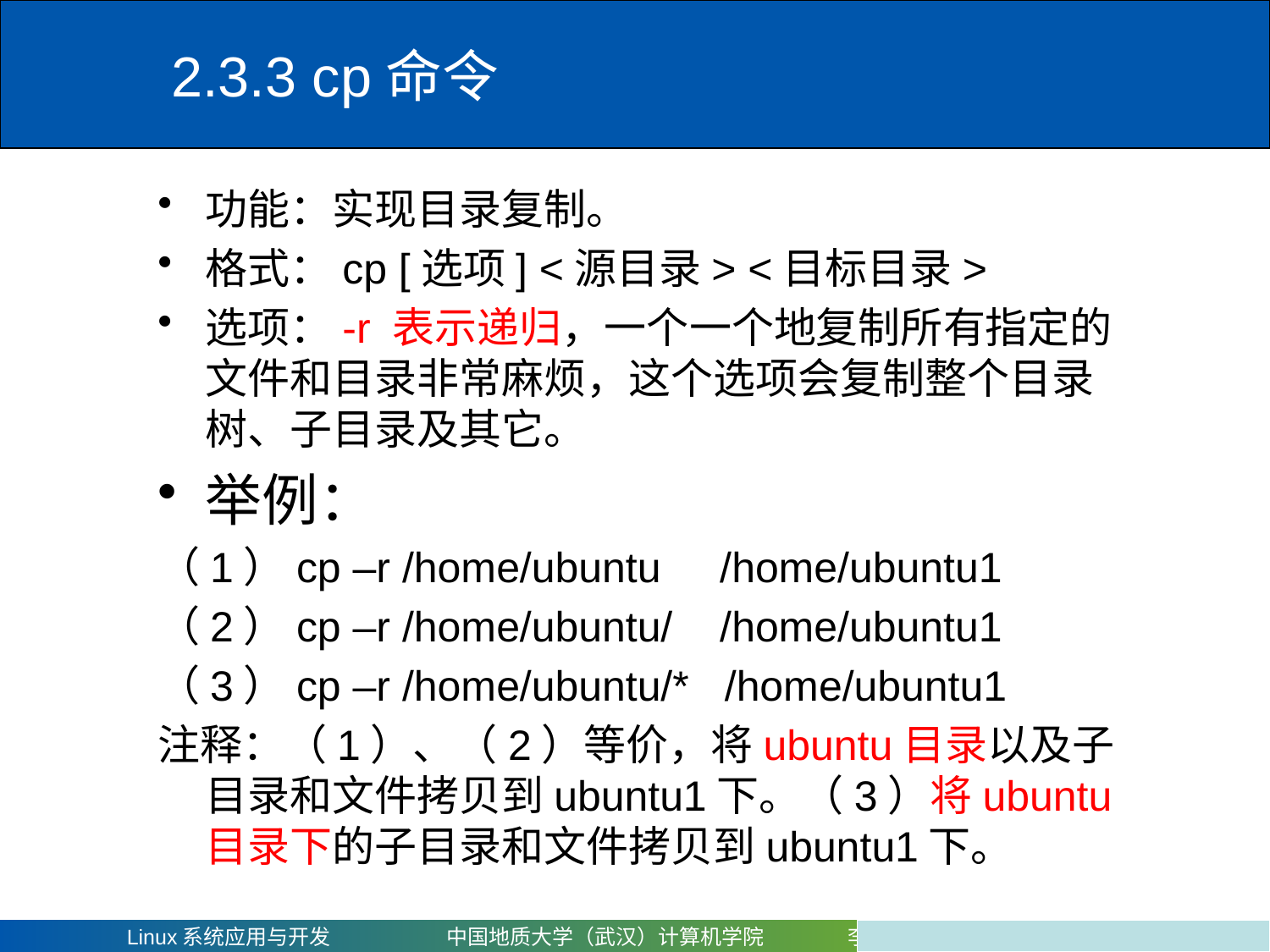

# 2.3.3 cp命令
功能：实现目录复制。
格式：cp [选项] <源目录> <目标目录>
选项：-r 表示递归，一个一个地复制所有指定的文件和目录非常麻烦，这个选项会复制整个目录树、子目录及其它。
举例：
（1）cp –r /home/ubuntu     /home/ubuntu1
（2）cp –r /home/ubuntu/    /home/ubuntu1
（3）cp –r /home/ubuntu/*   /home/ubuntu1
注释：（1）、（2）等价，将ubuntu目录以及子目录和文件拷贝到ubuntu1下。（3）将ubuntu目录下的子目录和文件拷贝到ubuntu1下。